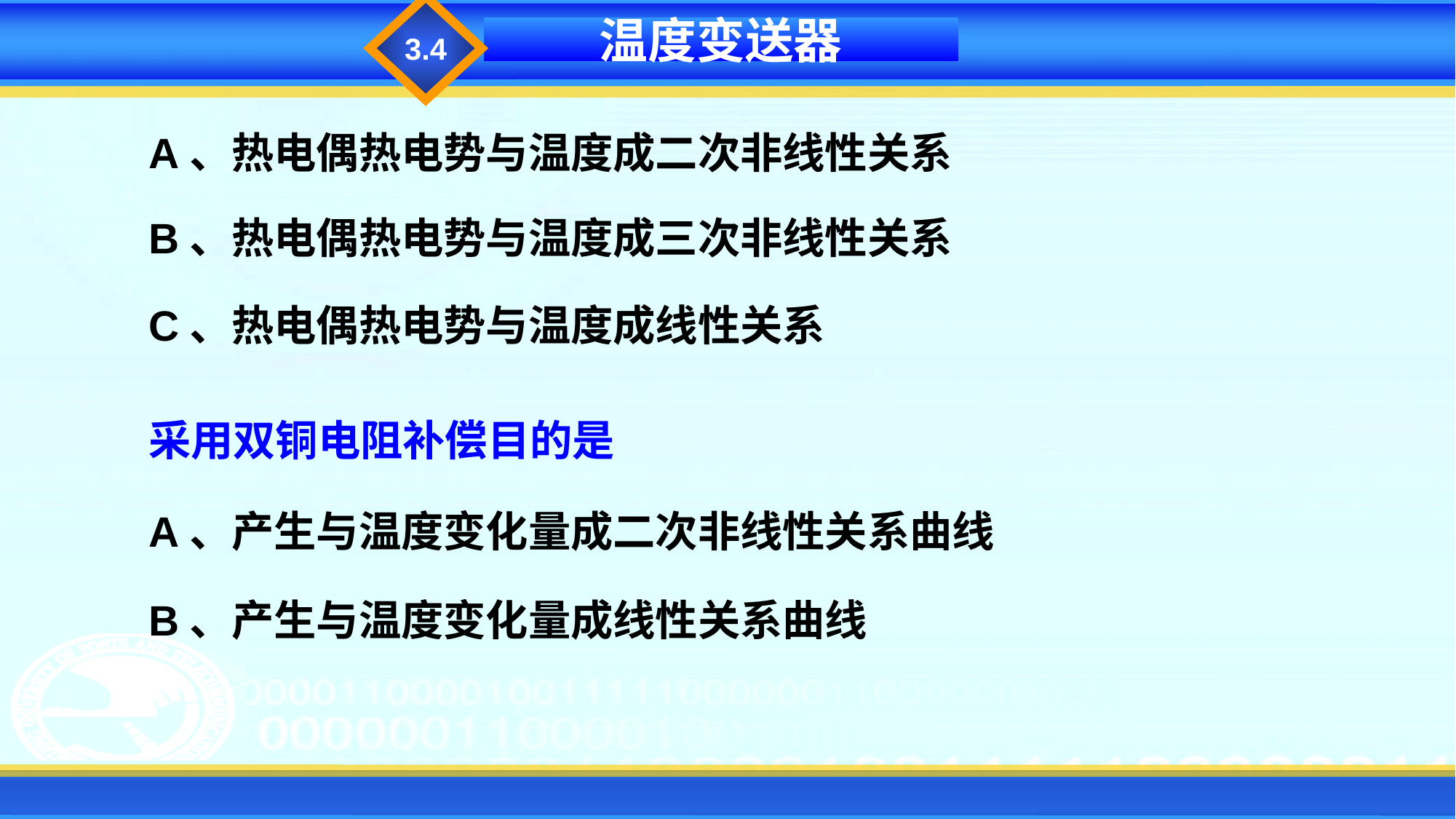

3.4
温度变送器
A、热电偶热电势与温度成二次非线性关系
B、热电偶热电势与温度成三次非线性关系
C、热电偶热电势与温度成线性关系
采用双铜电阻补偿目的是
A、产生与温度变化量成二次非线性关系曲线
B、产生与温度变化量成线性关系曲线